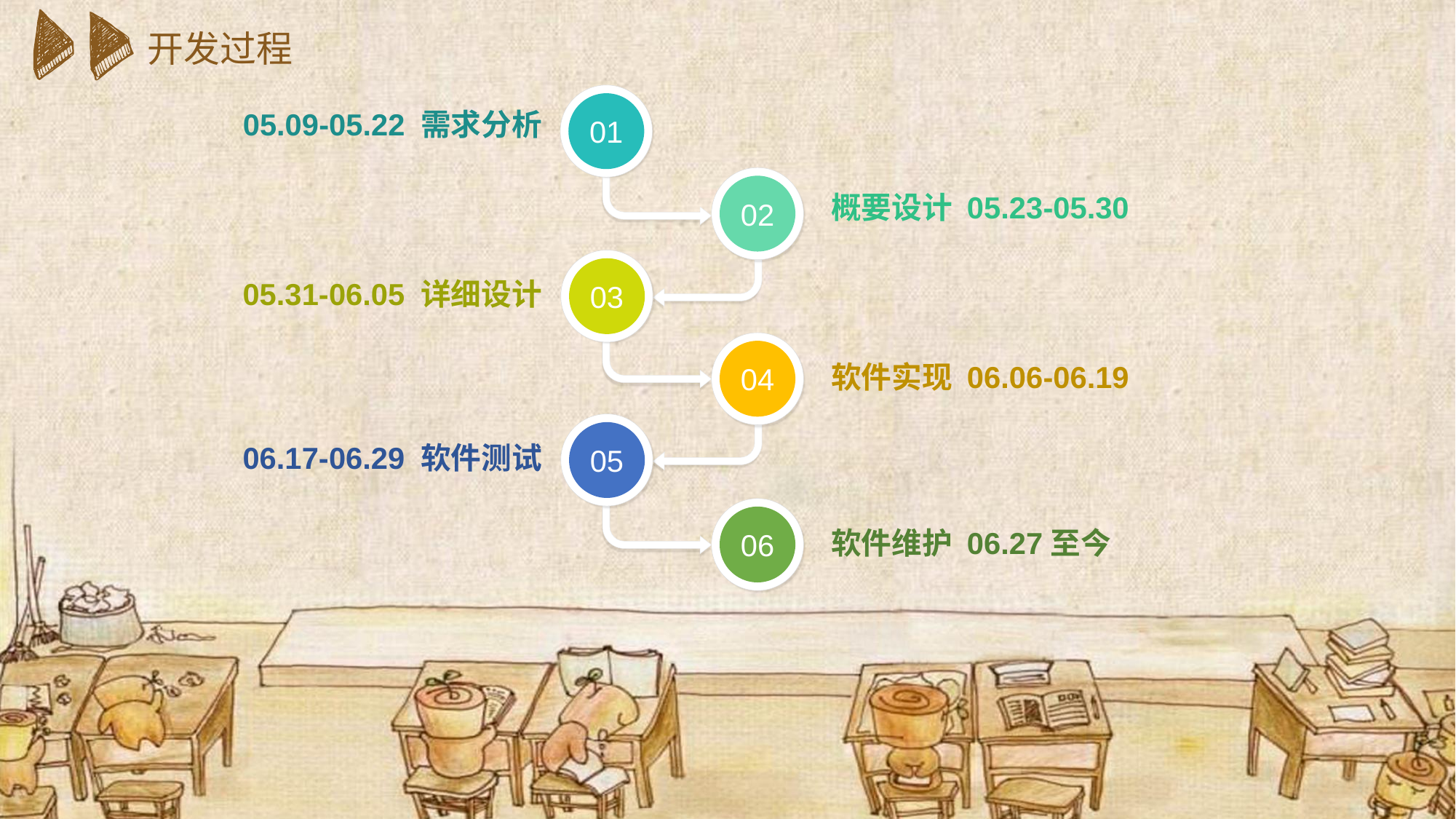

开发过程

01
  05.09-05.22 需求分析

02
概要设计 05.23-05.30

03
 05.31-06.05 详细设计

04
软件实现 06.06-06.19

05
06.17-06.29 软件测试

06
软件维护 06.27至今